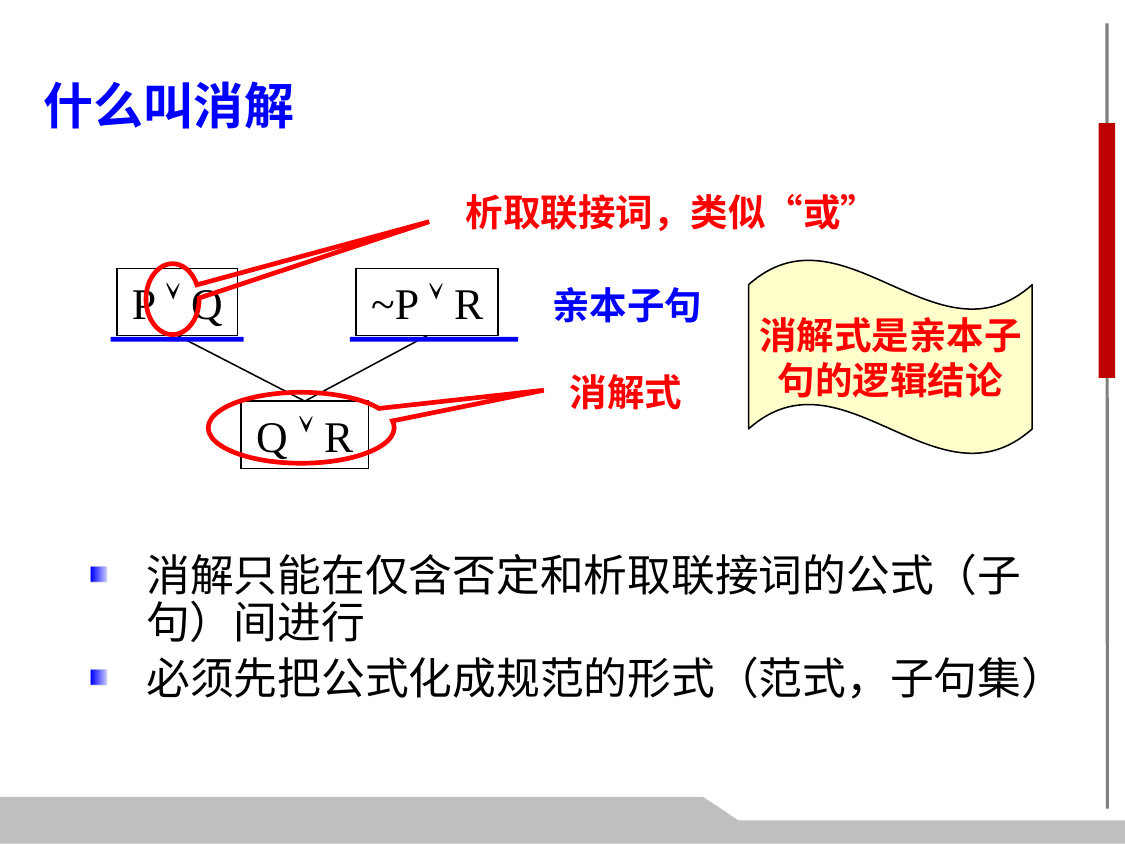

什么叫消解
析取联接词，类似“或”

消解式是亲本子句的逻辑结论
P ∨ Q
~P ∨ R
亲本子句

消解式

Q ∨ R
消解只能在仅含否定和析取联接词的公式（子句）间进行
必须先把公式化成规范的形式（范式，子句集）